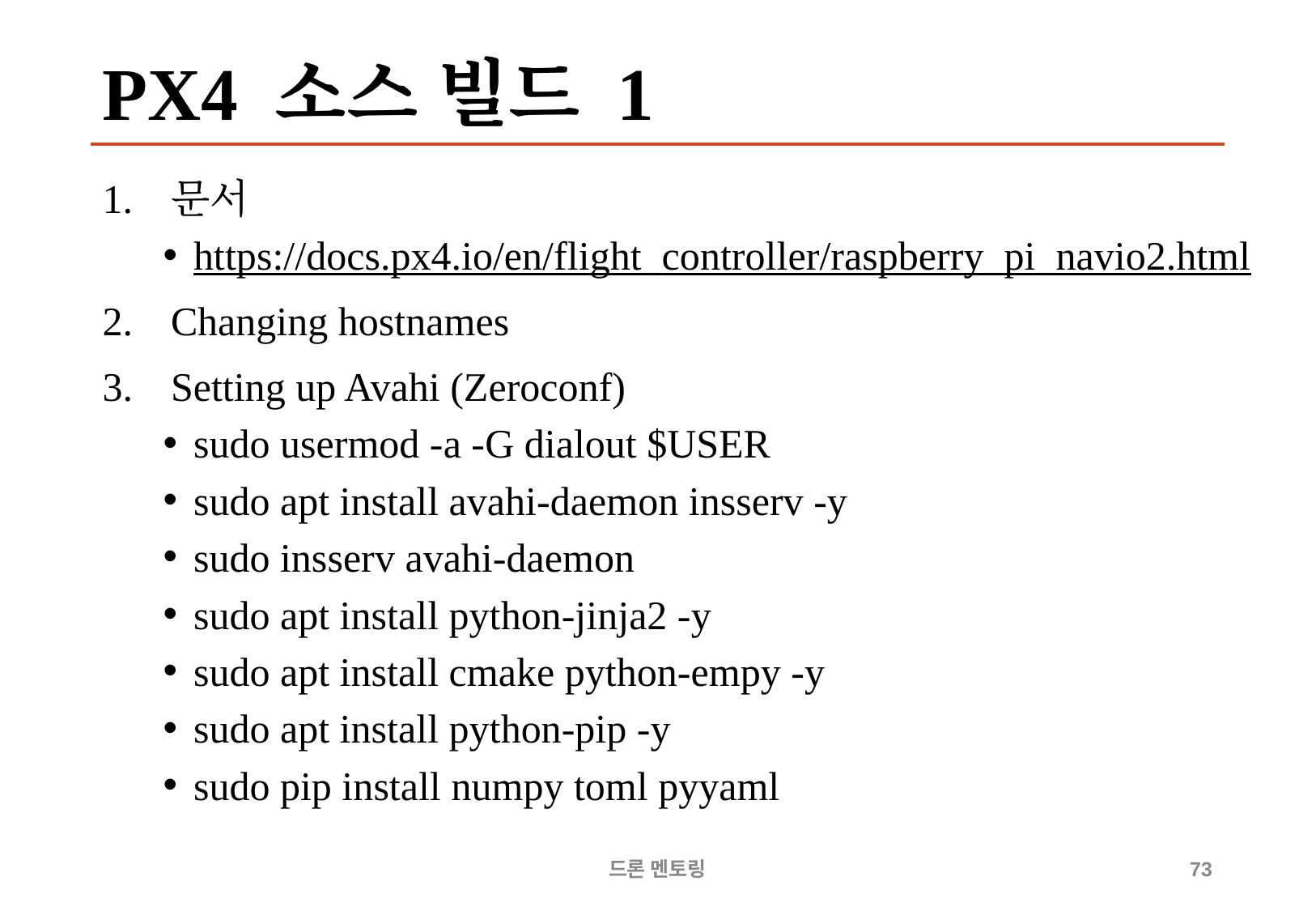

# PX4 소스 빌드 1
문서
https://docs.px4.io/en/flight_controller/raspberry_pi_navio2.html
Changing hostnames
Setting up Avahi (Zeroconf)
sudo usermod -a -G dialout $USER
sudo apt install avahi-daemon insserv -y
sudo insserv avahi-daemon
sudo apt install python-jinja2 -y
sudo apt install cmake python-empy -y
sudo apt install python-pip -y
sudo pip install numpy toml pyyaml

드론 멘토링
73